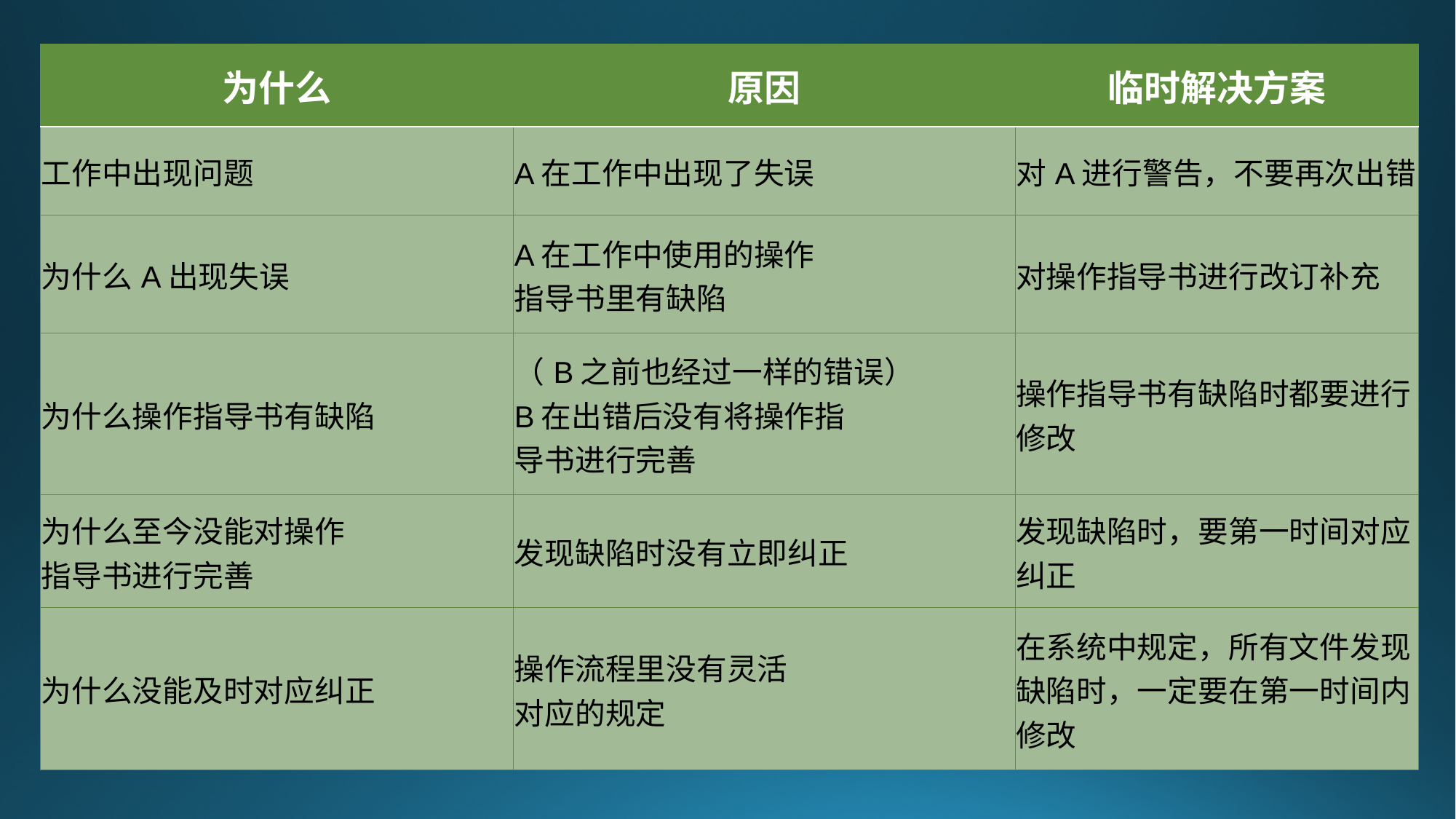

| 为什么 | 原因 | 临时解决方案 |
| --- | --- | --- |
| 工作中出现问题 | A在工作中出现了失误 | 对A进行警告，不要再次出错 |
| 为什么A出现失误 | A在工作中使用的操作 指导书里有缺陷 | 对操作指导书进行改订补充 |
| 为什么操作指导书有缺陷 | （B之前也经过一样的错误） B在出错后没有将操作指 导书进行完善 | 操作指导书有缺陷时都要进行修改 |
| 为什么至今没能对操作 指导书进行完善 | 发现缺陷时没有立即纠正 | 发现缺陷时，要第一时间对应纠正 |
| 为什么没能及时对应纠正 | 操作流程里没有灵活 对应的规定 | 在系统中规定，所有文件发现缺陷时，一定要在第一时间内修改 |